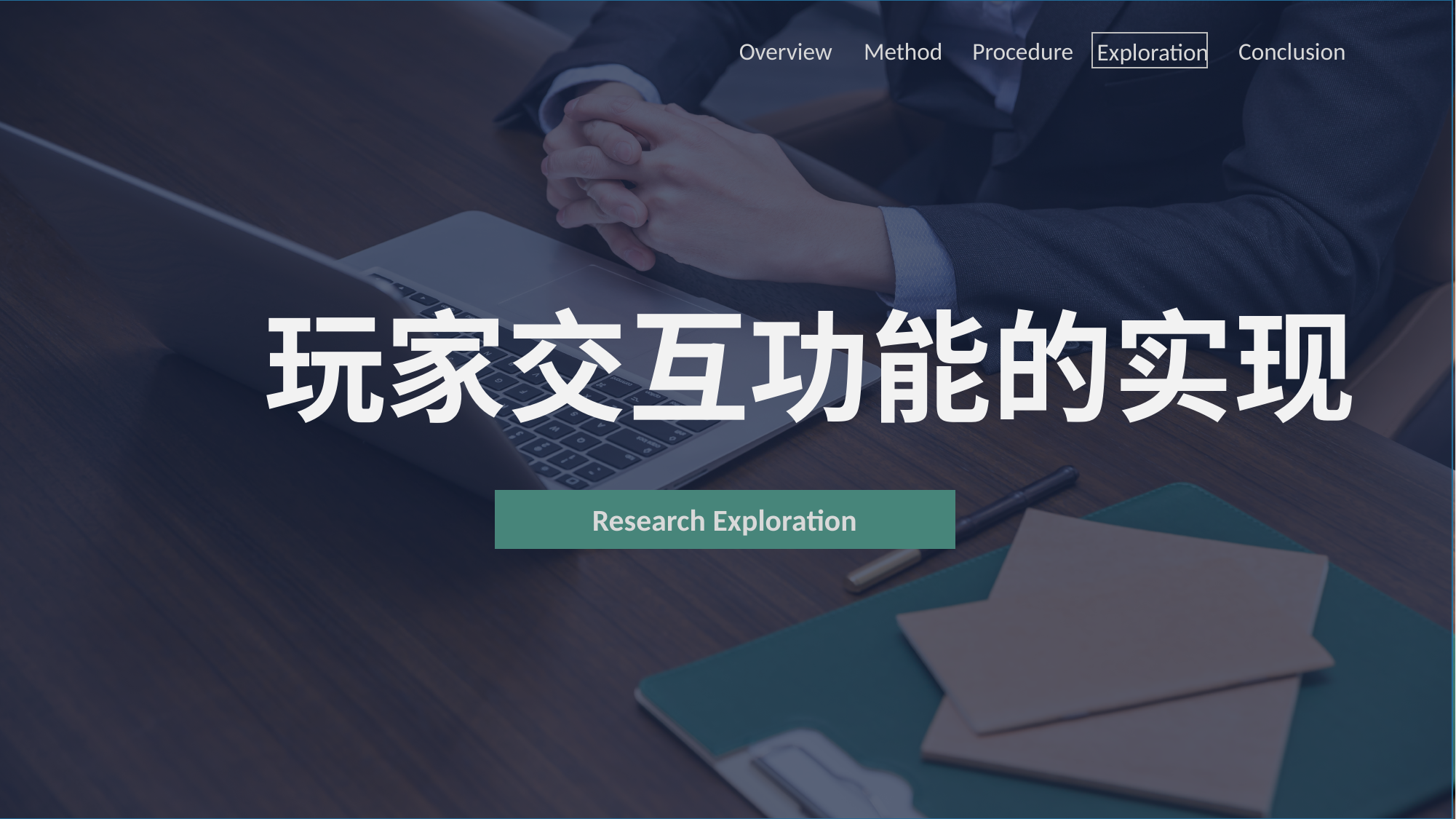

Overview
Method
Procedure
Conclusion
Exploration

玩家交互功能的实现

Research Exploration